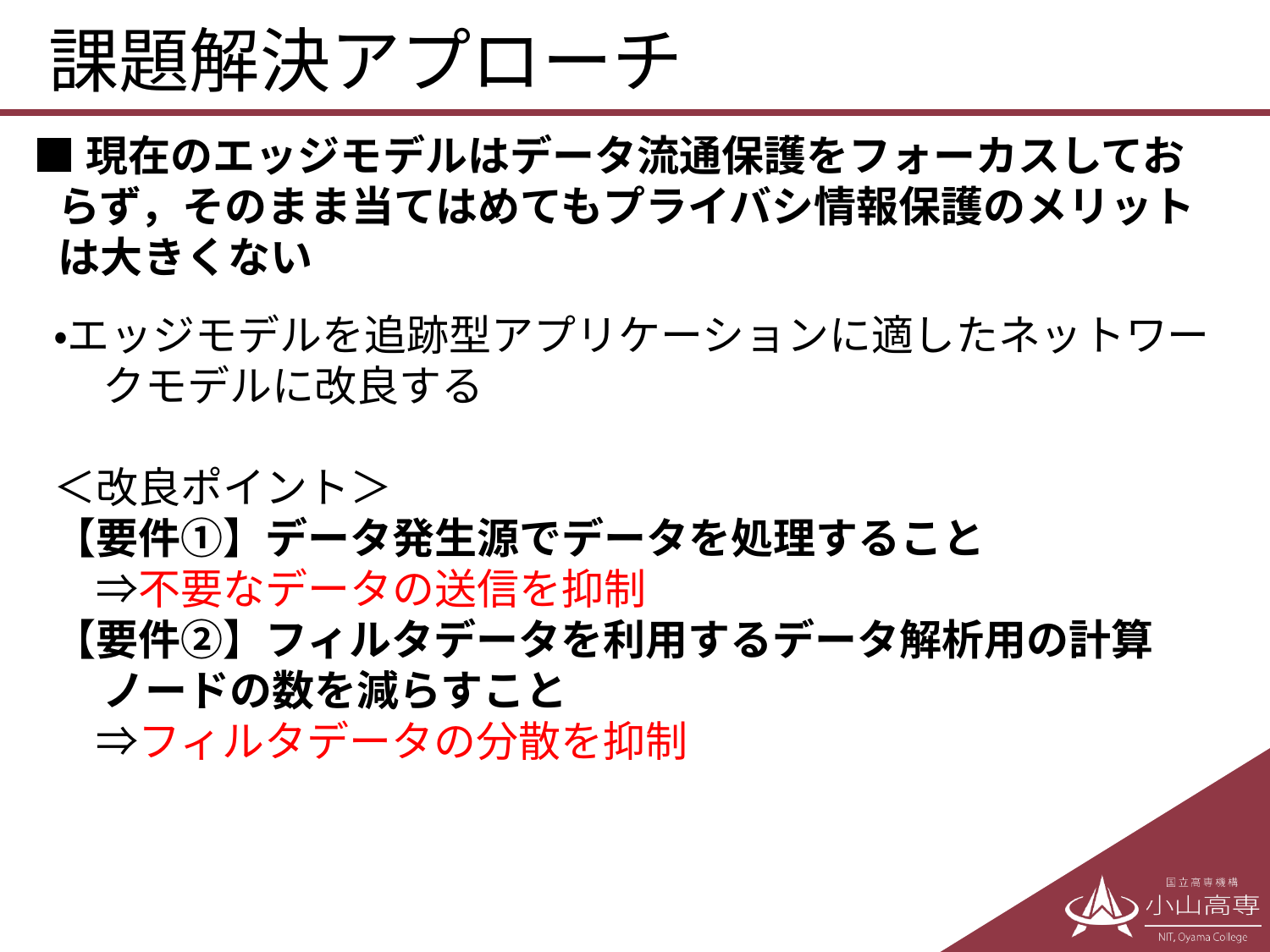

# 課題解決アプローチ
■現在のエッジモデルはデータ流通保護をフォーカスしておらず，そのまま当てはめてもプライバシ情報保護のメリットは大きくない
・エッジモデルを追跡型アプリケーションに適したネットワークモデルに改良する

＜改良ポイント＞
【要件①】データ発生源でデータを処理すること
　⇒不要なデータの送信を抑制
【要件②】フィルタデータを利用するデータ解析用の計算ノードの数を減らすこと
　⇒フィルタデータの分散を抑制